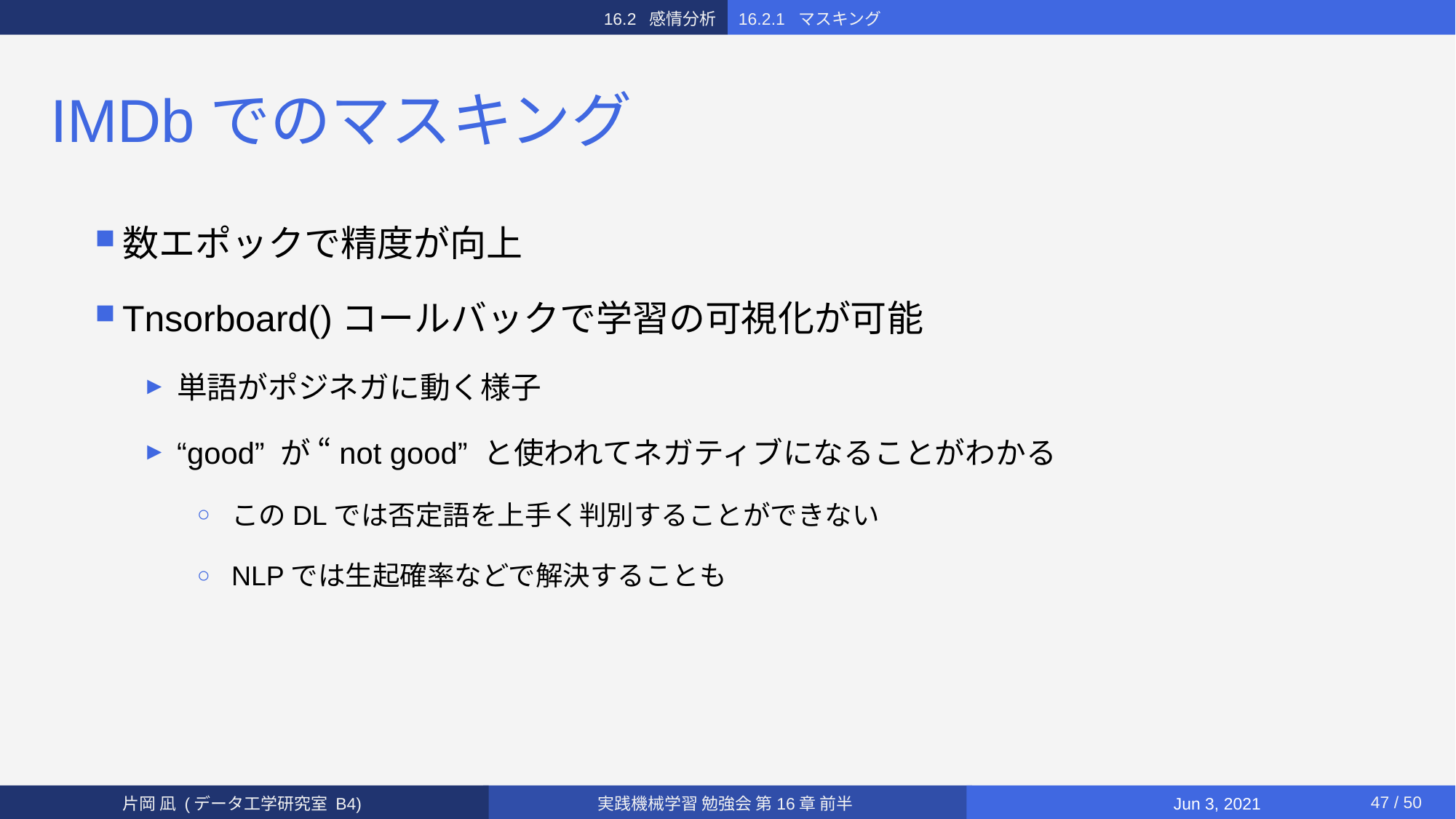

16.2.1  マスキング
16.2  感情分析
# IMDbでのマスキング
数エポックで精度が向上
Tnsorboard()コールバックで学習の可視化が可能
単語がポジネガに動く様子
“good” が “not good” と使われてネガティブになることがわかる
このDLでは否定語を上手く判別することができない
NLPでは生起確率などで解決することも